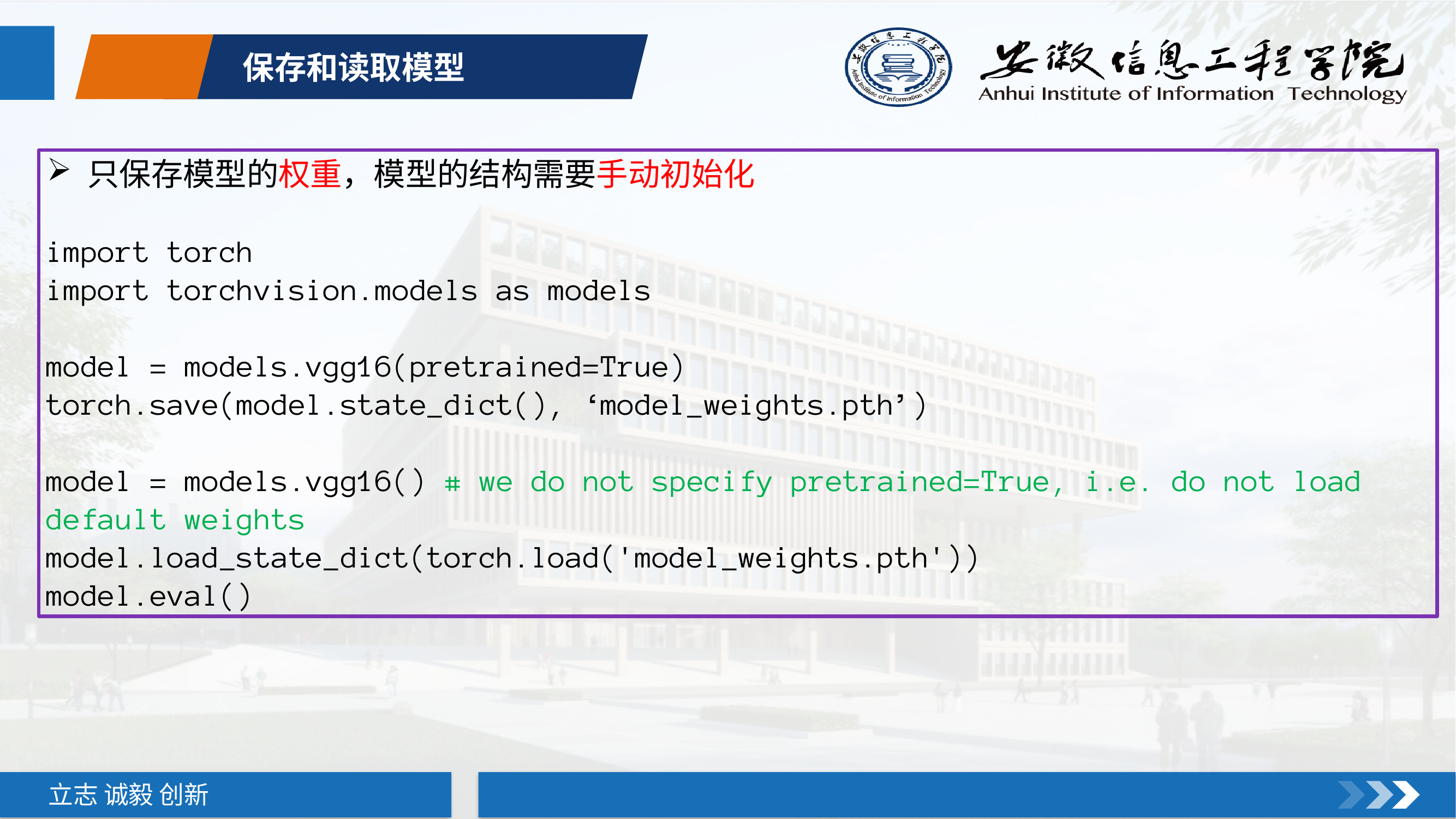

保存和读取模型
只保存模型的权重，模型的结构需要手动初始化

import torch
import torchvision.models as models

model = models.vgg16(pretrained=True)
torch.save(model.state_dict(), ‘model_weights.pth’)

model = models.vgg16() # we do not specify pretrained=True, i.e. do not load default weights
model.load_state_dict(torch.load('model_weights.pth'))
model.eval()